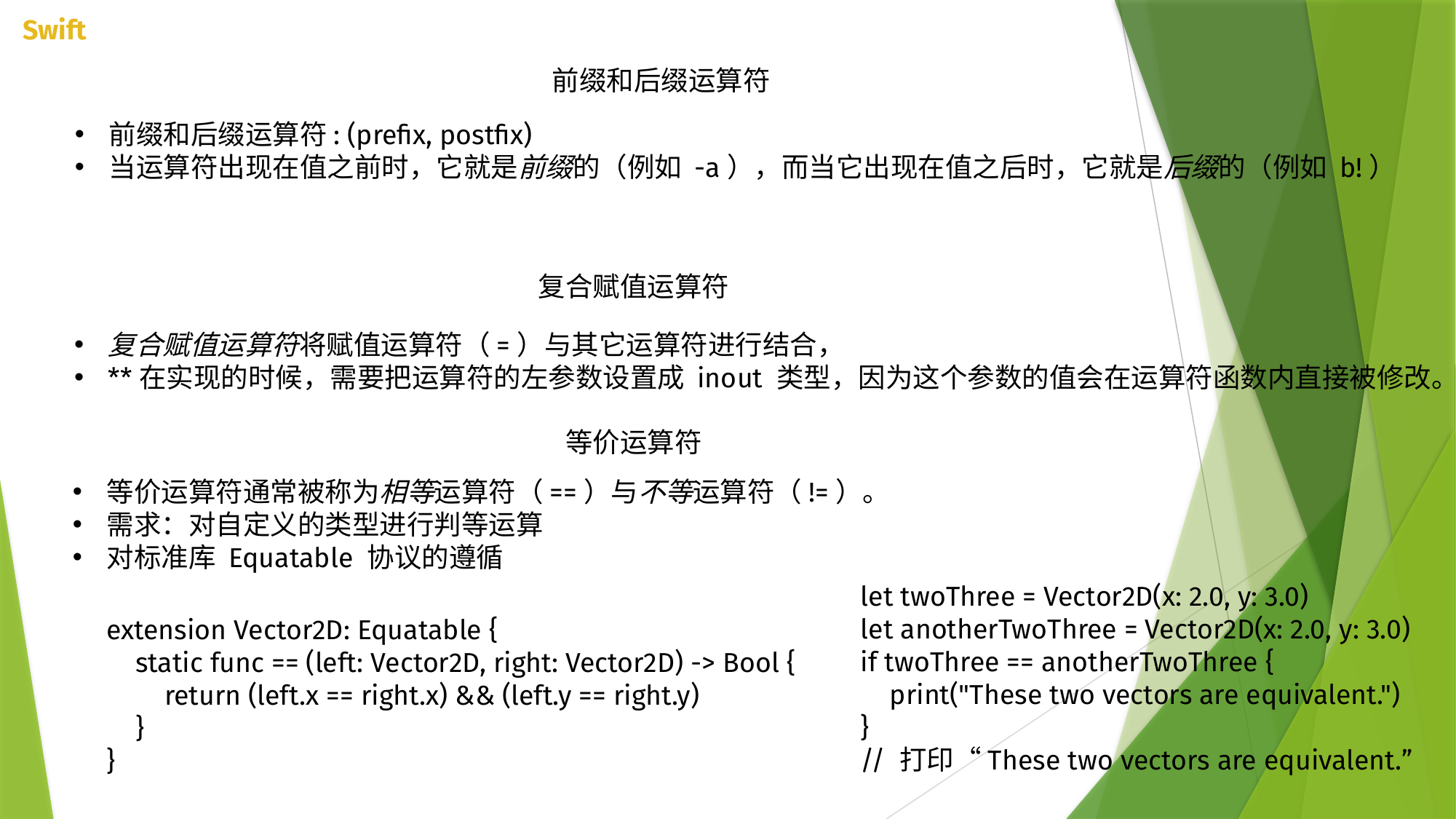

前缀和后缀运算符
前缀和后缀运算符: (prefix, postfix)
当运算符出现在值之前时，它就是前缀的（例如 -a），而当它出现在值之后时，它就是后缀的（例如 b!）
复合赋值运算符
复合赋值运算符将赋值运算符（=）与其它运算符进行结合，
**在实现的时候，需要把运算符的左参数设置成 inout 类型，因为这个参数的值会在运算符函数内直接被修改。
等价运算符
等价运算符通常被称为相等运算符（==）与不等运算符（!=）。
需求：对自定义的类型进行判等运算
对标准库 Equatable 协议的遵循
let twoThree = Vector2D(x: 2.0, y: 3.0)
let anotherTwoThree = Vector2D(x: 2.0, y: 3.0)
if twoThree == anotherTwoThree {
    print("These two vectors are equivalent.")
}
// 打印“These two vectors are equivalent.”
extension Vector2D: Equatable {
    static func == (left: Vector2D, right: Vector2D) -> Bool {
        return (left.x == right.x) && (left.y == right.y)
    }
}